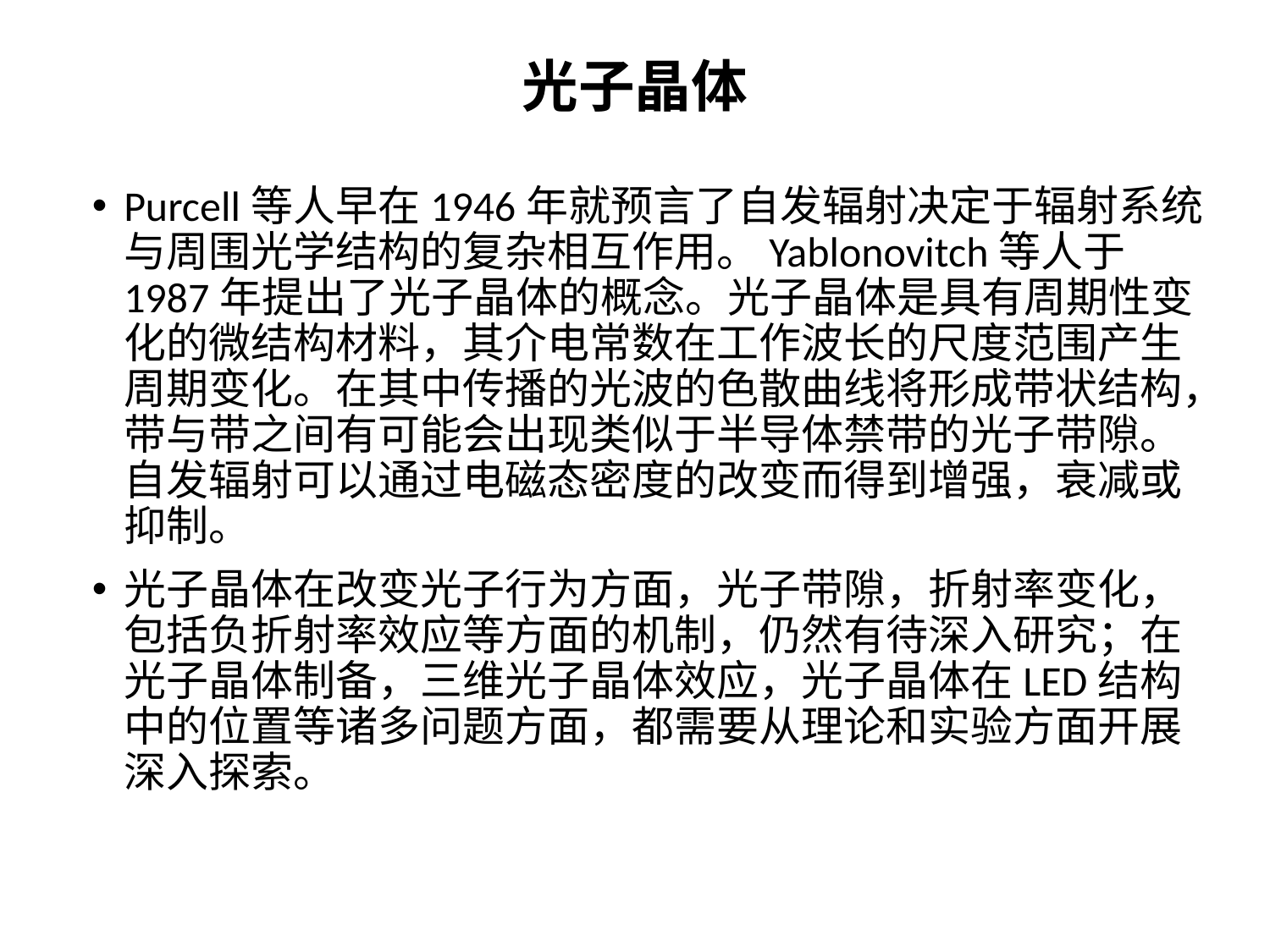

# 光子晶体
Purcell等人早在1946年就预言了自发辐射决定于辐射系统与周围光学结构的复杂相互作用。Yablonovitch等人于1987年提出了光子晶体的概念。光子晶体是具有周期性变化的微结构材料，其介电常数在工作波长的尺度范围产生周期变化。在其中传播的光波的色散曲线将形成带状结构，带与带之间有可能会出现类似于半导体禁带的光子带隙。自发辐射可以通过电磁态密度的改变而得到增强，衰减或抑制。
光子晶体在改变光子行为方面，光子带隙，折射率变化，包括负折射率效应等方面的机制，仍然有待深入研究；在光子晶体制备，三维光子晶体效应，光子晶体在LED结构中的位置等诸多问题方面，都需要从理论和实验方面开展深入探索。
34